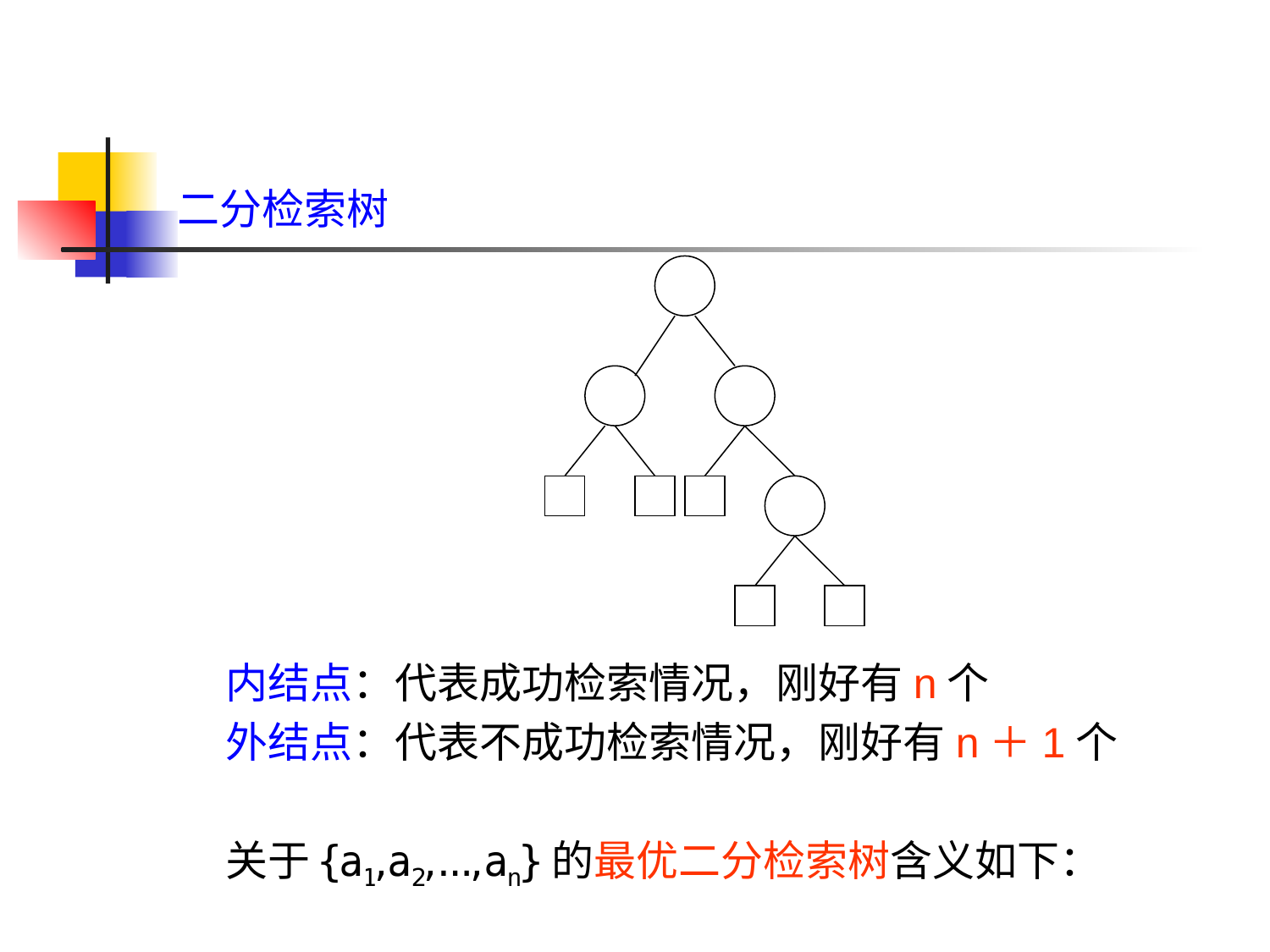

二分检索树

    内结点：代表成功检索情况，刚好有n个
    外结点：代表不成功检索情况，刚好有n＋1个

    关于{a1,a2,…,an}的最优二分检索树含义如下：

72